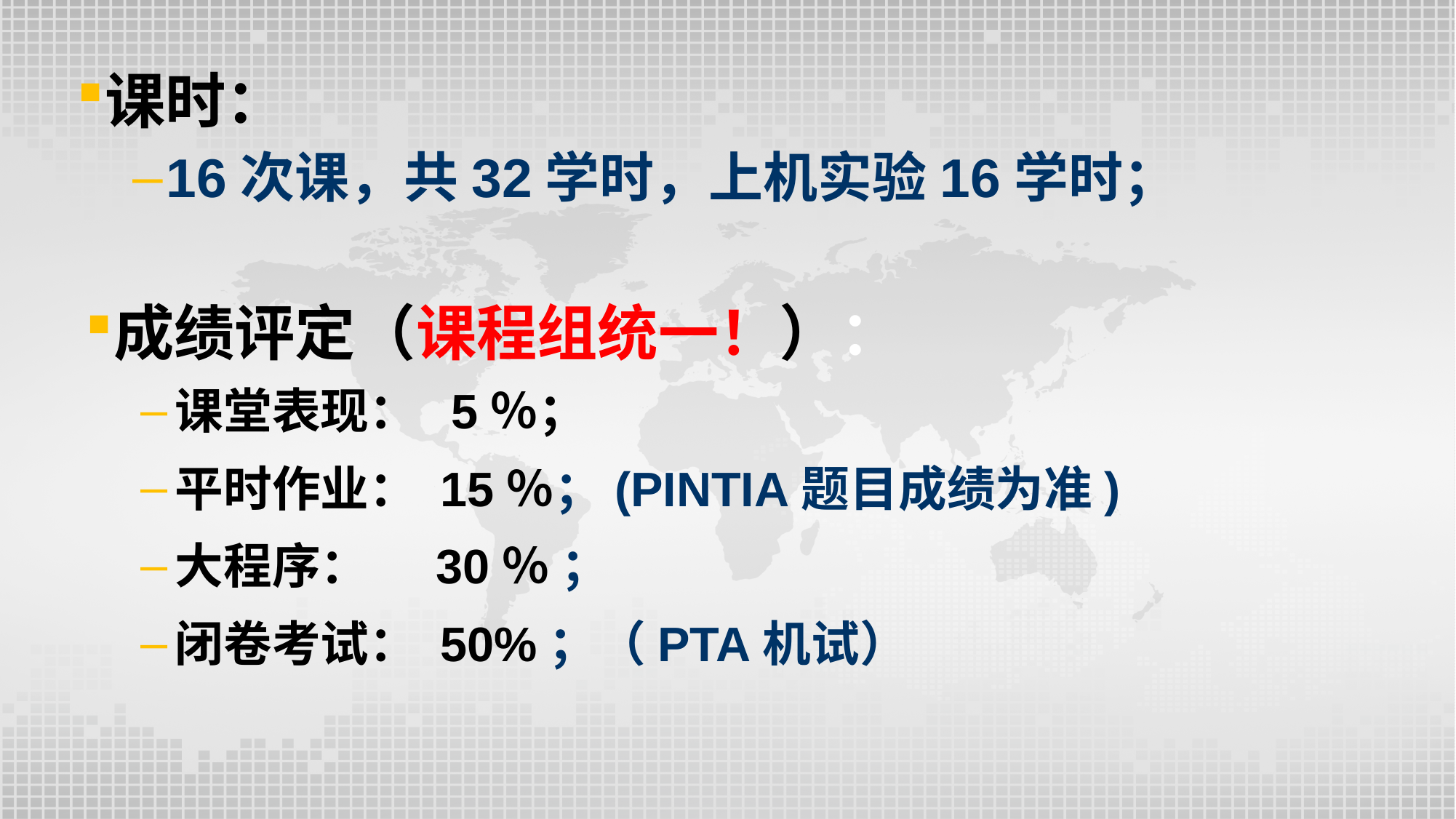

课时：
16次课，共32学时，上机实验16学时；
成绩评定（课程组统一！）：
课堂表现：  5％；
平时作业： 15％；(PINTIA题目成绩为准)
大程序：     30％ ；
闭卷考试： 50%；（PTA机试）